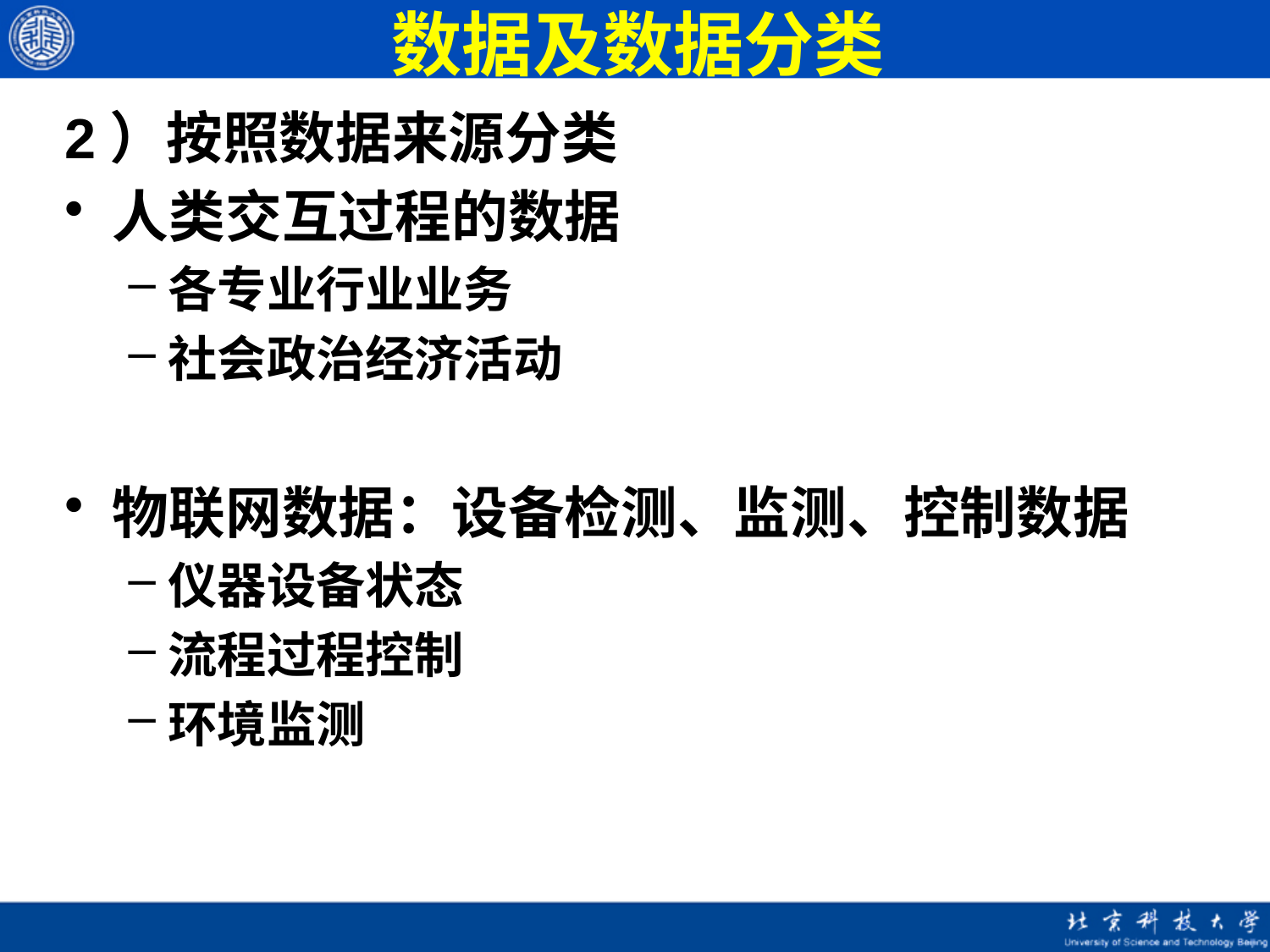

# 数据及数据分类
2）按照数据来源分类
人类交互过程的数据
各专业行业业务
社会政治经济活动

物联网数据：设备检测、监测、控制数据
仪器设备状态
流程过程控制
环境监测